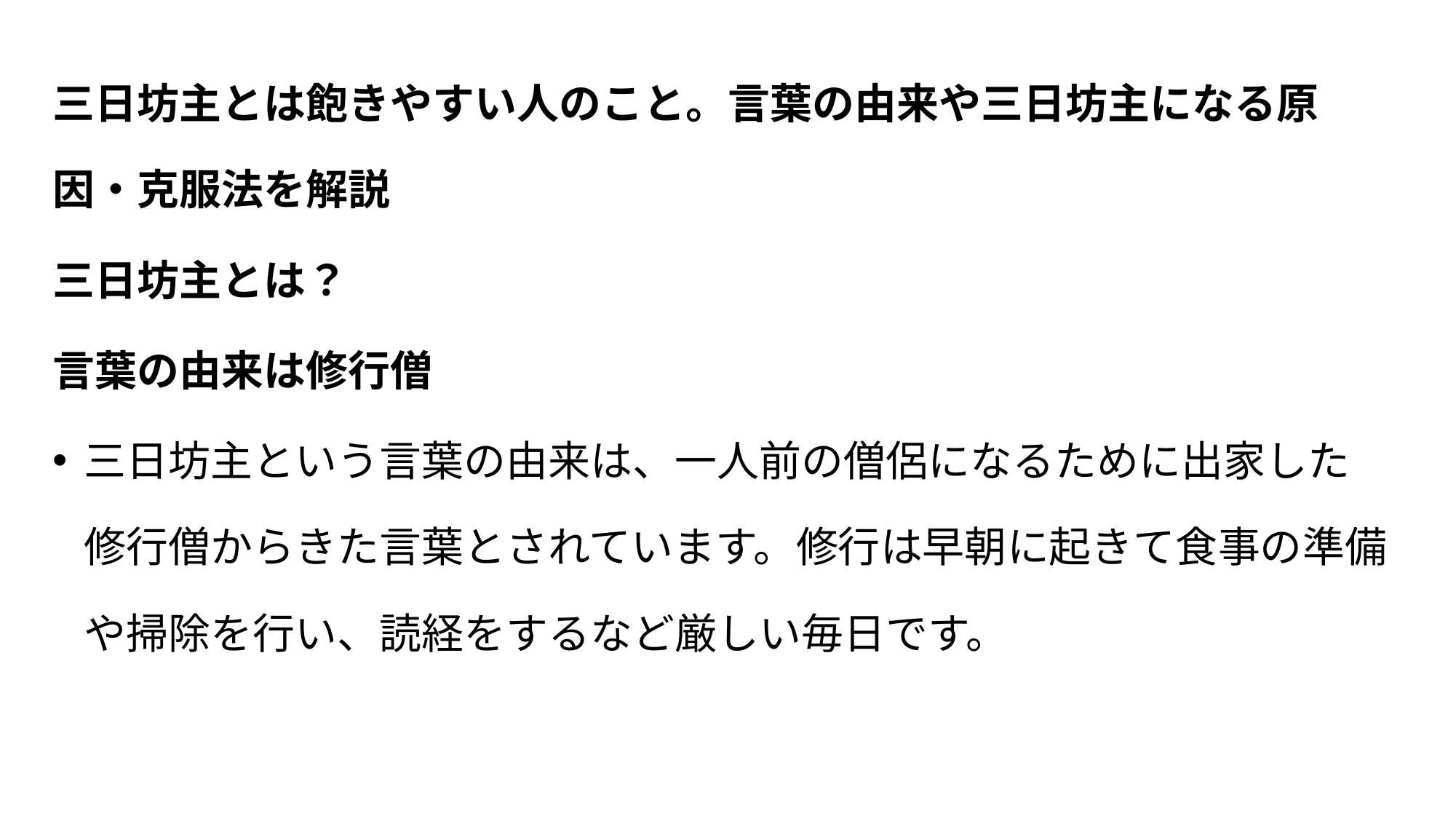

三日坊主とは飽きやすい人のこと。言葉の由来や三日坊主になる原因・克服法を解説
三日坊主とは？
言葉の由来は修行僧
三日坊主という言葉の由来は、一人前の僧侶になるために出家した修行僧からきた言葉とされています。修行は早朝に起きて食事の準備や掃除を行い、読経をするなど厳しい毎日です。